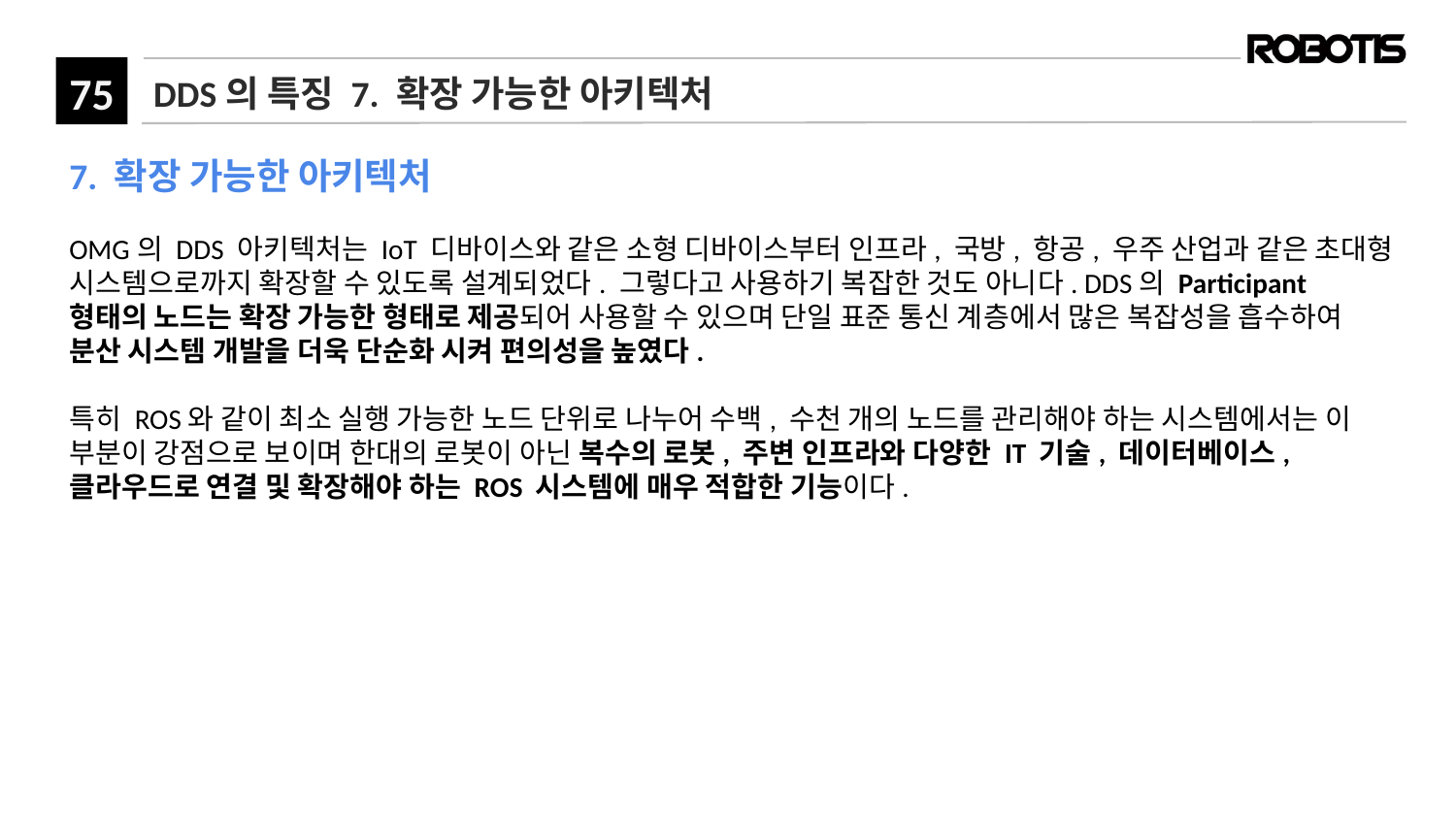

# DDS의 특징 7. 확장 가능한 아키텍처

7. 확장 가능한 아키텍처

OMG의 DDS 아키텍처는 IoT 디바이스와 같은 소형 디바이스부터 인프라, 국방, 항공, 우주 산업과 같은 초대형 시스템으로까지 확장할 수 있도록 설계되었다. 그렇다고 사용하기 복잡한 것도 아니다. DDS의 Participant 형태의 노드는 확장 가능한 형태로 제공되어 사용할 수 있으며 단일 표준 통신 계층에서 많은 복잡성을 흡수하여 분산 시스템 개발을 더욱 단순화 시켜 편의성을 높였다.

특히 ROS와 같이 최소 실행 가능한 노드 단위로 나누어 수백, 수천 개의 노드를 관리해야 하는 시스템에서는 이 부분이 강점으로 보이며 한대의 로봇이 아닌 복수의 로봇, 주변 인프라와 다양한 IT 기술, 데이터베이스, 클라우드로 연결 및 확장해야 하는 ROS 시스템에 매우 적합한 기능이다.